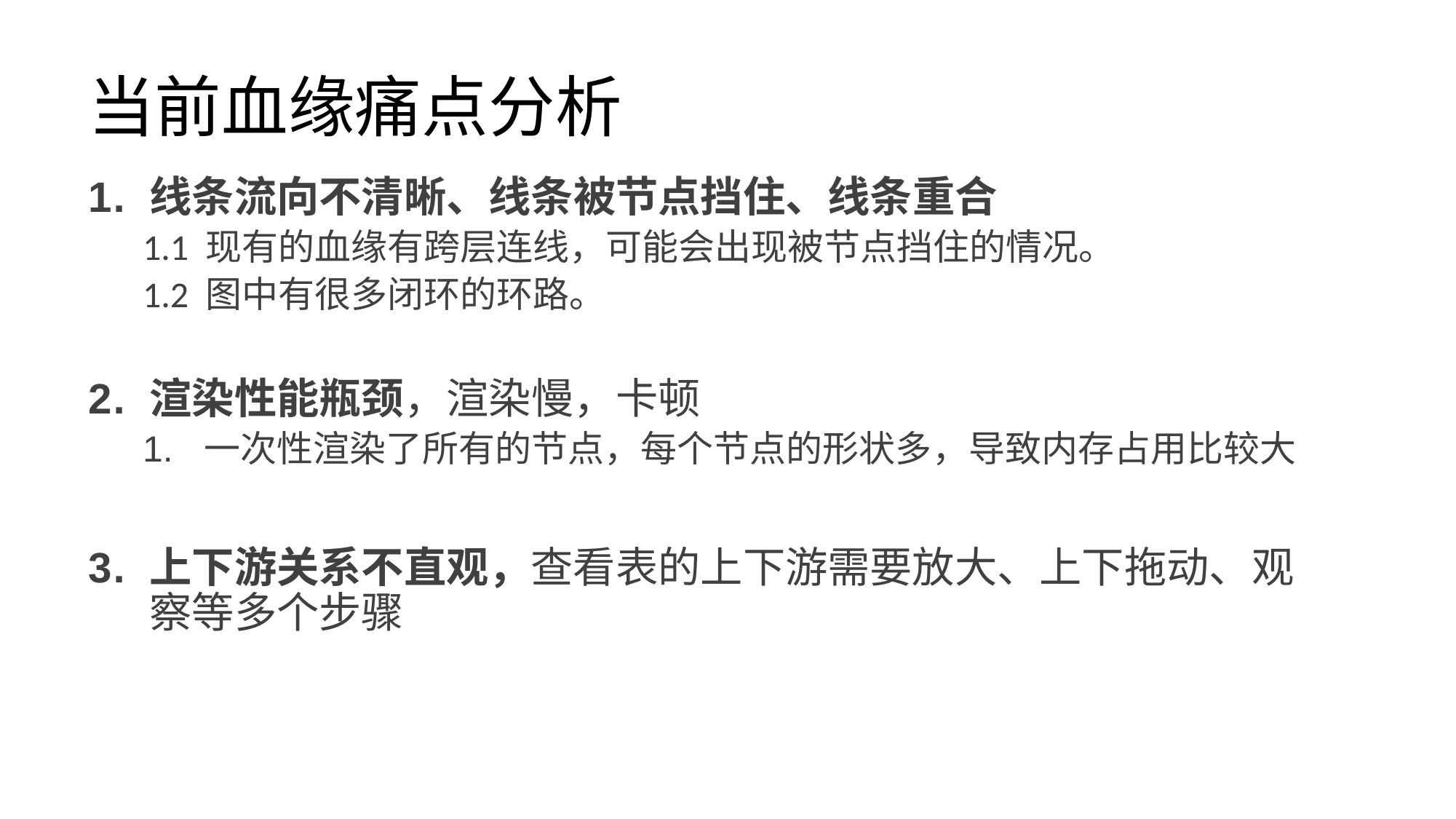

# 当前血缘痛点分析
线条流向不清晰、线条被节点挡住、线条重合
1.1 现有的血缘有跨层连线，可能会出现被节点挡住的情况。
1.2 图中有很多闭环的环路。

渲染性能瓶颈，渲染慢，卡顿
一次性渲染了所有的节点，每个节点的形状多，导致内存占用比较大

上下游关系不直观，查看表的上下游需要放大、上下拖动、观察等多个步骤